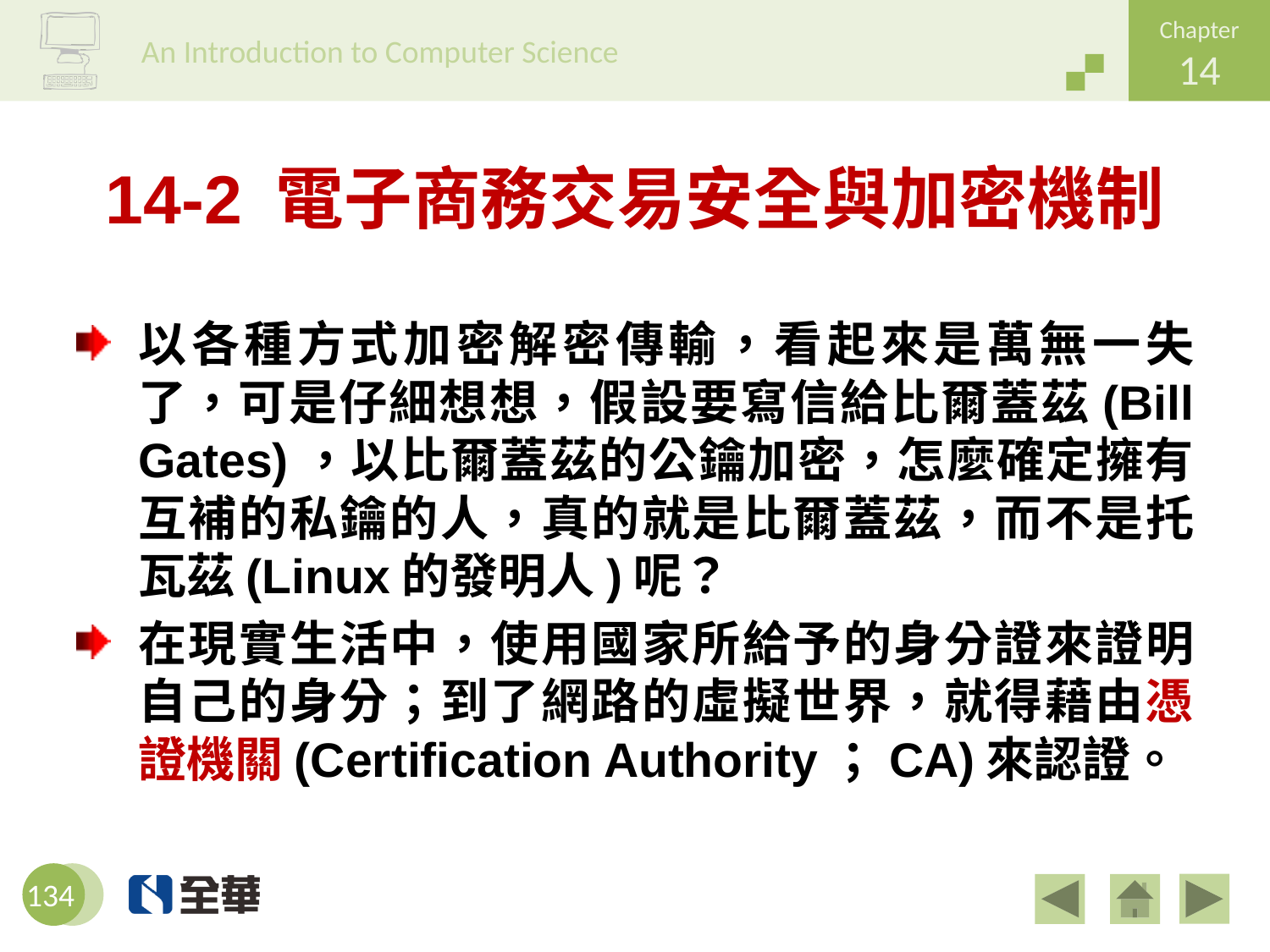

# 14-2 電子商務交易安全與加密機制
以各種方式加密解密傳輸，看起來是萬無一失了，可是仔細想想，假設要寫信給比爾蓋茲(Bill Gates)，以比爾蓋茲的公鑰加密，怎麼確定擁有互補的私鑰的人，真的就是比爾蓋茲，而不是托瓦茲(Linux的發明人)呢？
在現實生活中，使用國家所給予的身分證來證明自己的身分；到了網路的虛擬世界，就得藉由憑證機關(Certification Authority；CA)來認證。